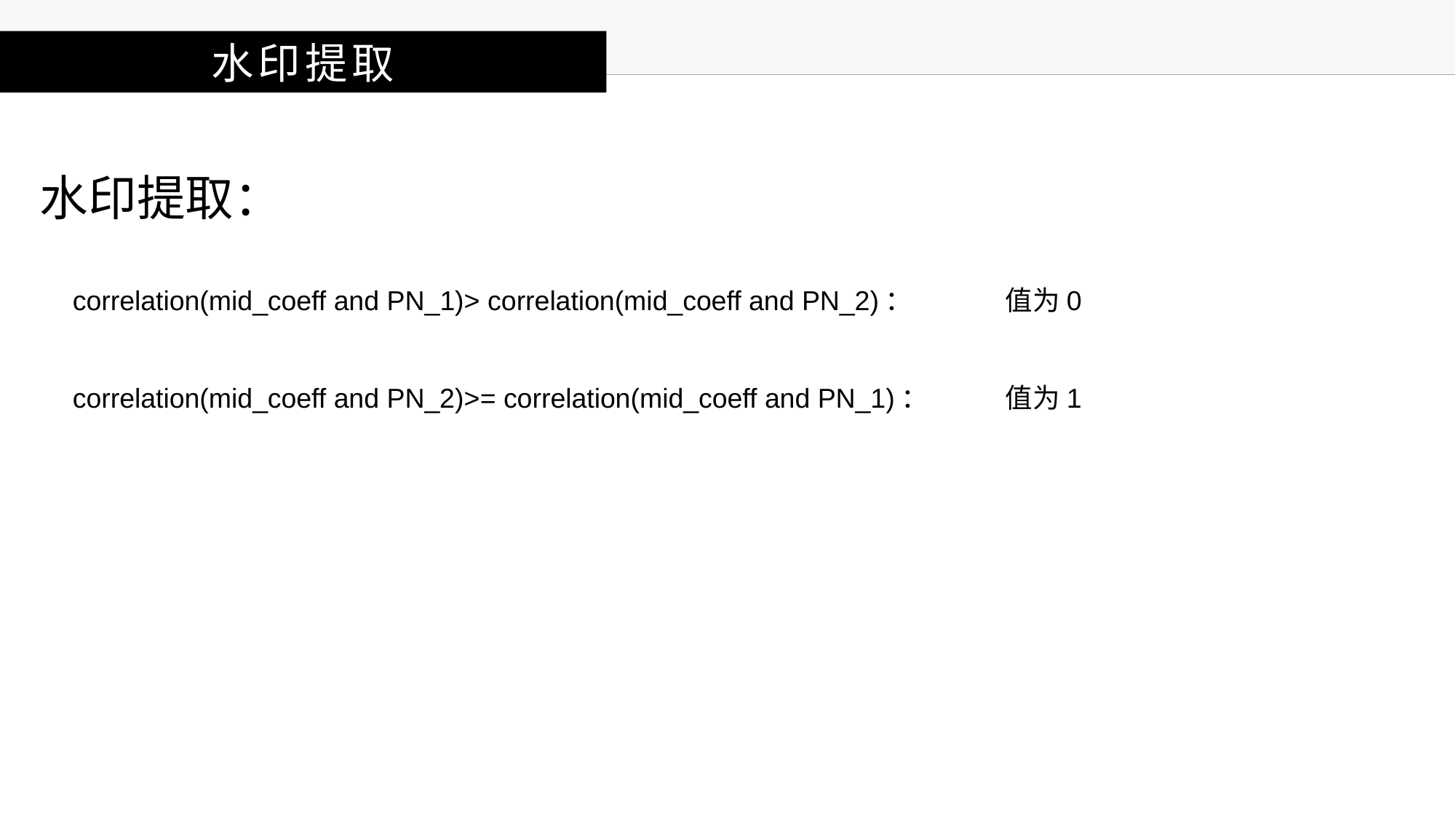

水印提取
水印提取：
值为0
correlation(mid_coeff and PN_1)> correlation(mid_coeff and PN_2)：
correlation(mid_coeff and PN_2)>= correlation(mid_coeff and PN_1)：
值为1